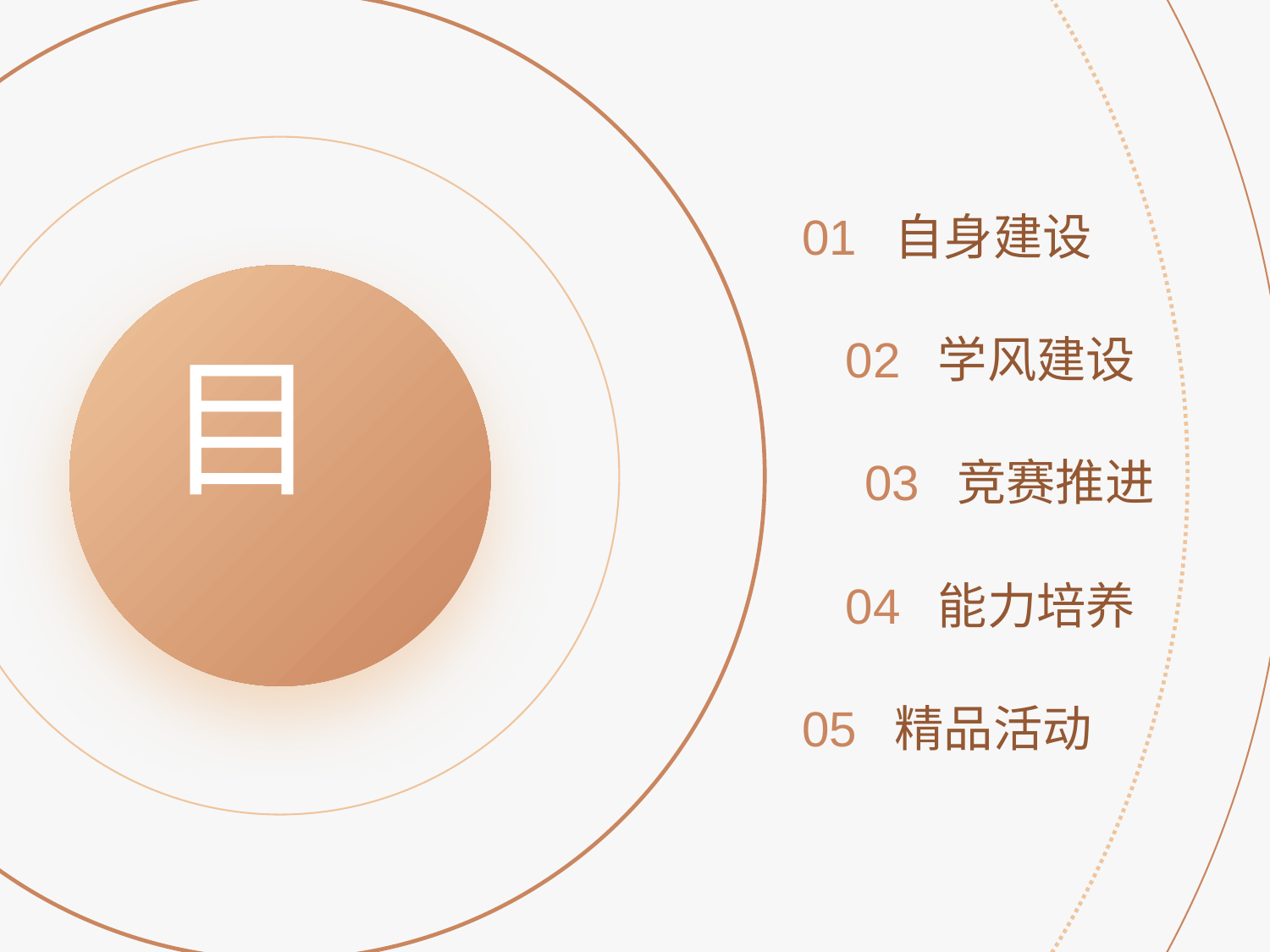

01
自身建设

目
录
02
学风建设
03
竞赛推进
04
能力培养
05
精品活动